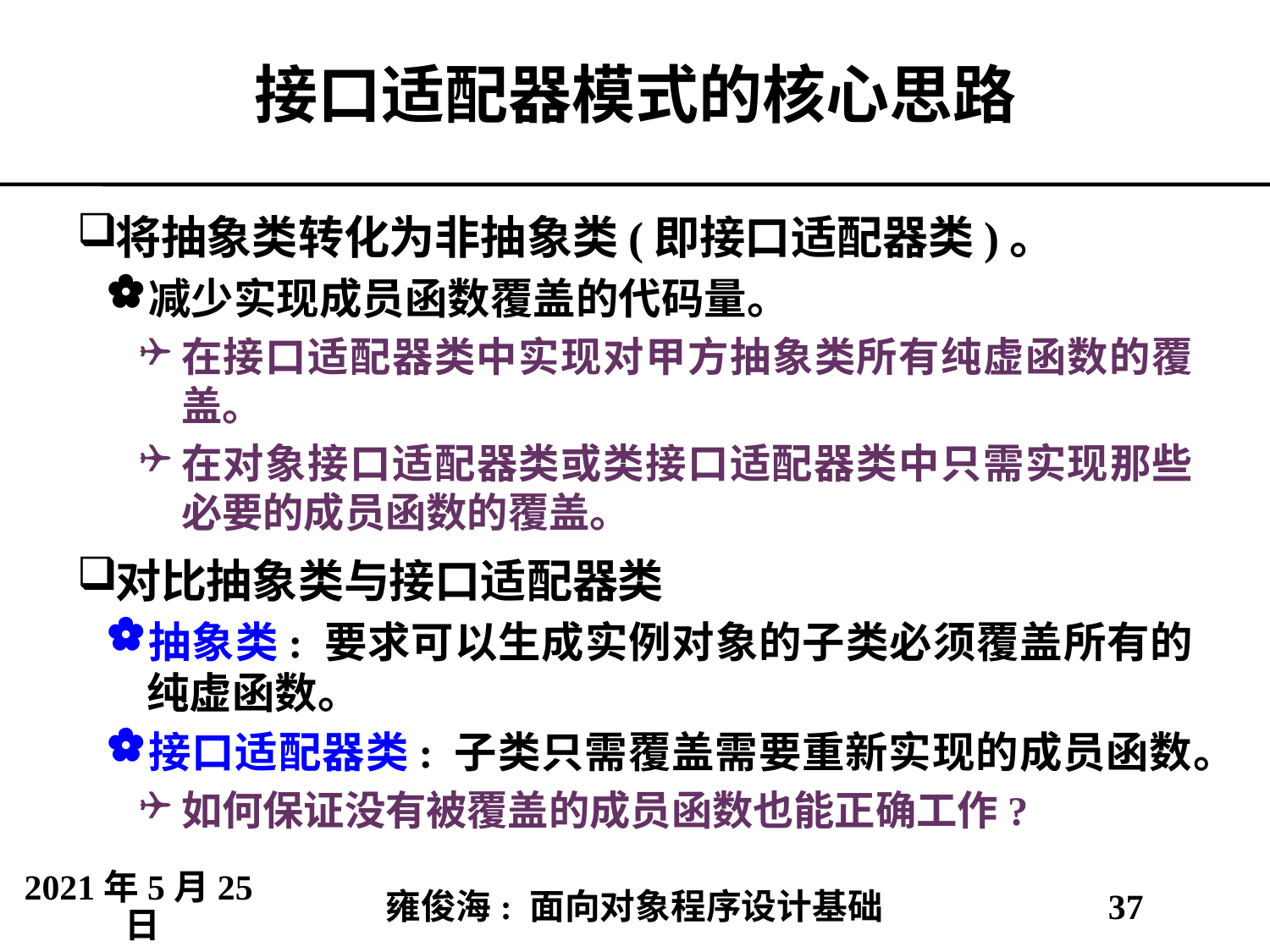

# 接口适配器模式的核心思路

将抽象类转化为非抽象类(即接口适配器类)。
减少实现成员函数覆盖的代码量。
在接口适配器类中实现对甲方抽象类所有纯虚函数的覆盖。
在对象接口适配器类或类接口适配器类中只需实现那些必要的成员函数的覆盖。
对比抽象类与接口适配器类
抽象类: 要求可以生成实例对象的子类必须覆盖所有的纯虚函数。
接口适配器类: 子类只需覆盖需要重新实现的成员函数。
如何保证没有被覆盖的成员函数也能正确工作?
2021年5月25日
雍俊海: 面向对象程序设计基础
37